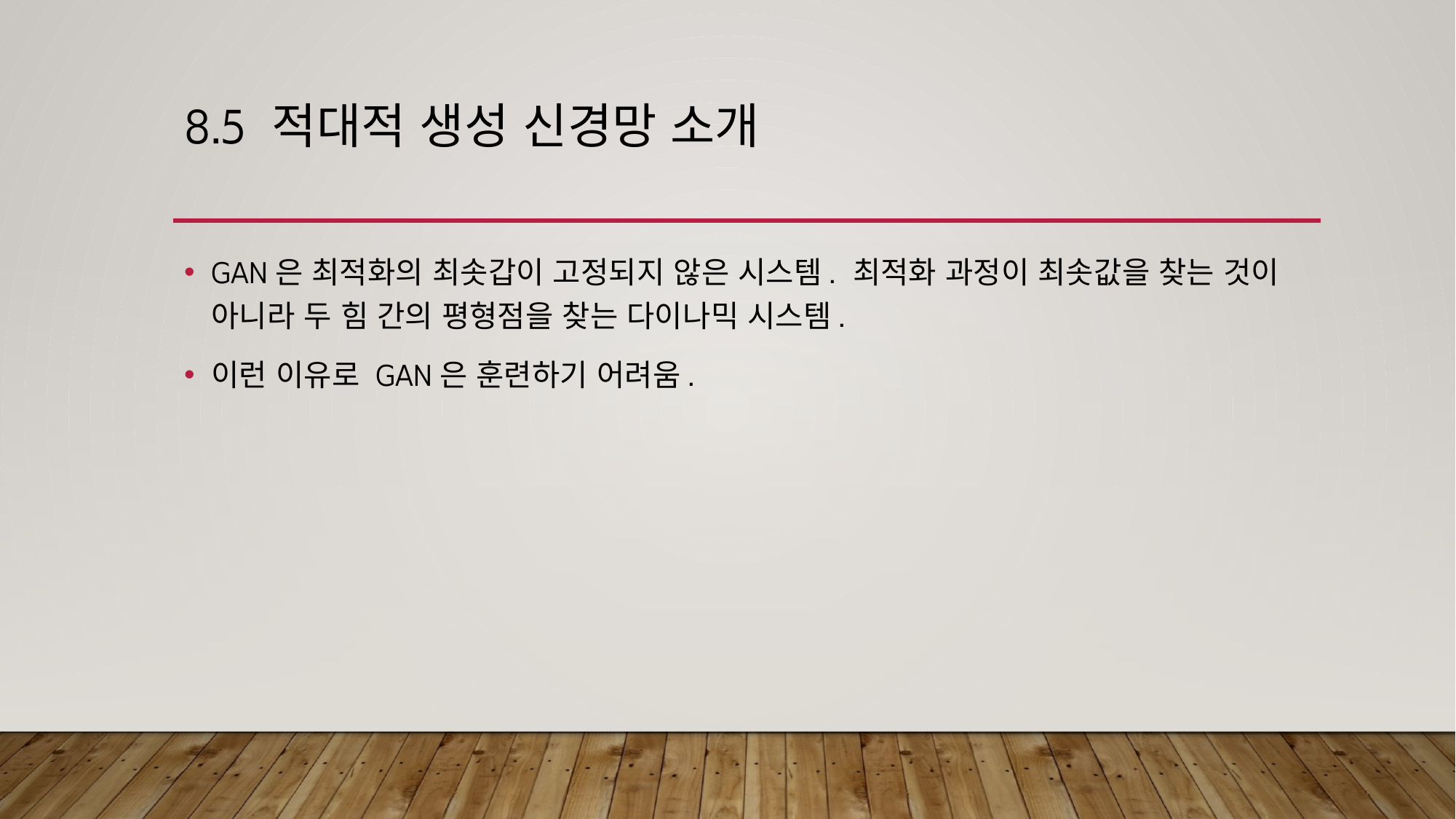

# 8.5 적대적 생성 신경망 소개
GAN은 최적화의 최솟갑이 고정되지 않은 시스템. 최적화 과정이 최솟값을 찾는 것이 아니라 두 힘 간의 평형점을 찾는 다이나믹 시스템.
이런 이유로 GAN은 훈련하기 어려움.